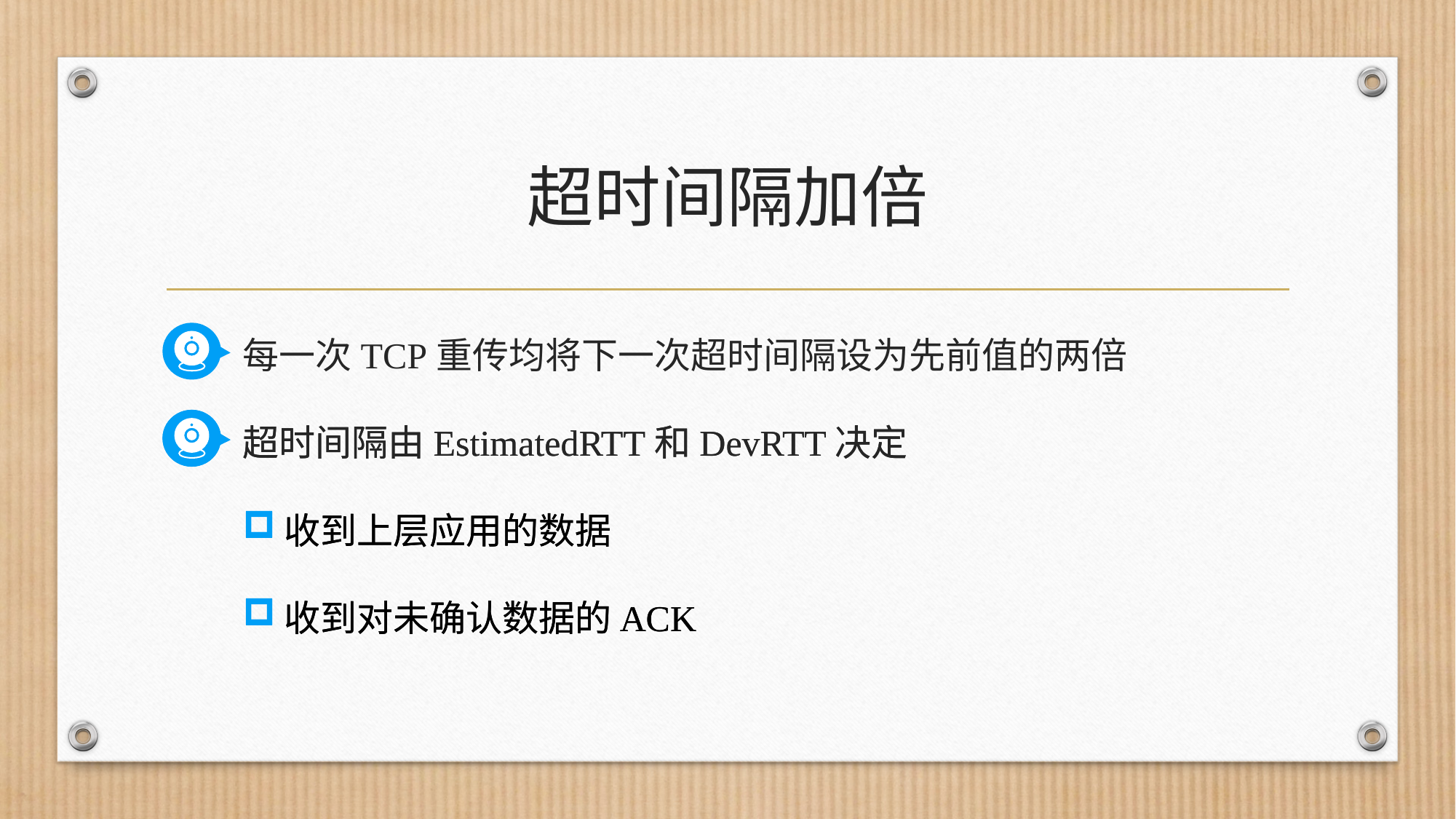

# 超时间隔加倍

每一次TCP重传均将下一次超时间隔设为先前值的两倍

超时间隔由EstimatedRTT和DevRTT决定

超时间隔由EstimatedRTT和DevRTT决定
收到上层应用的数据
收到对未确认数据的ACK
收到上层应用的数据
收到对未确认数据的ACK